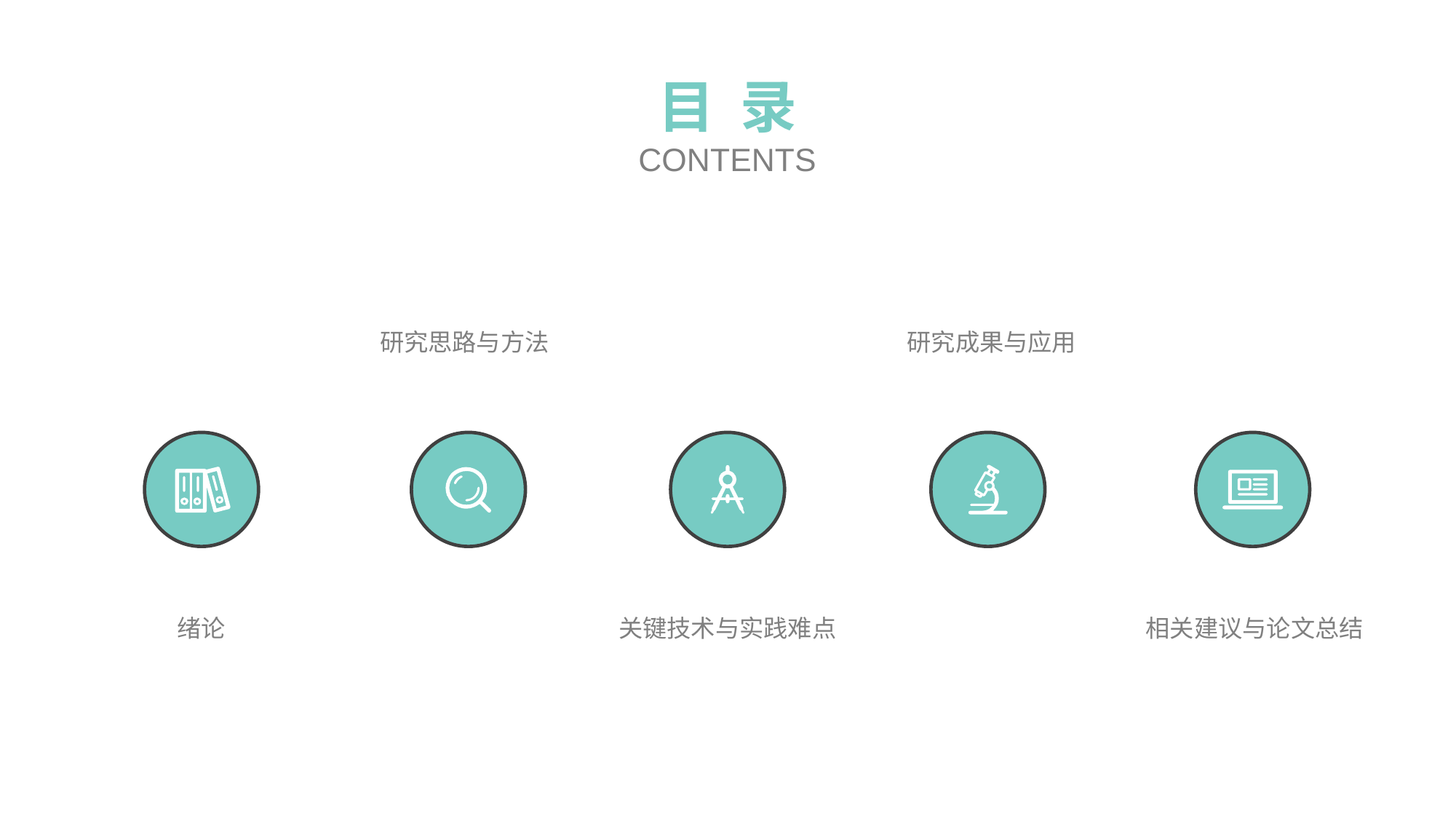

目  录
CONTENTS
研究思路与方法
研究成果与应用

绪论
关键技术与实践难点
相关建议与论文总结